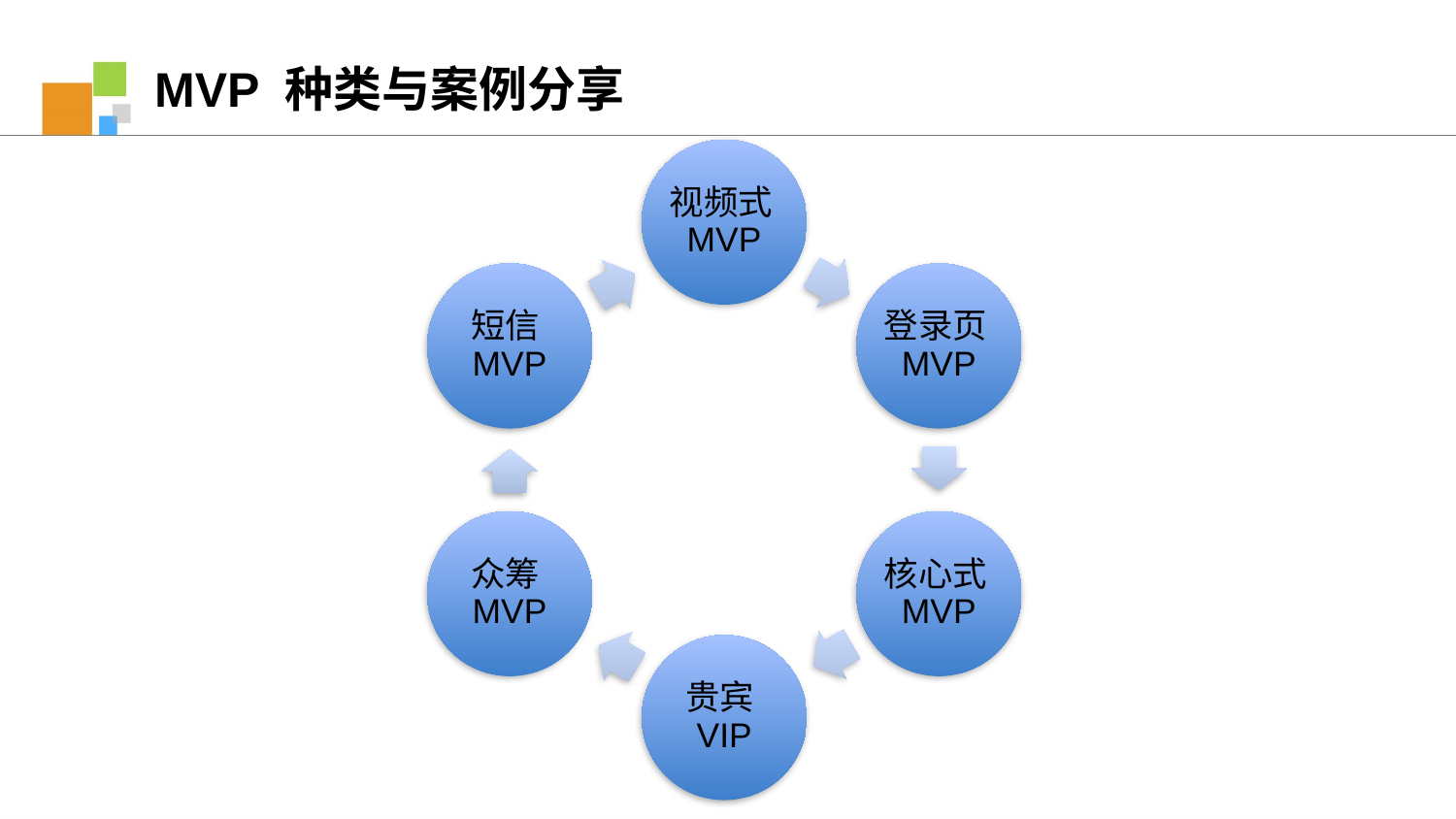

MVP 种类与案例分享
视频式MVP

登录页MVP

核心式MVP

贵宾VIP

众筹MVP

短信MVP